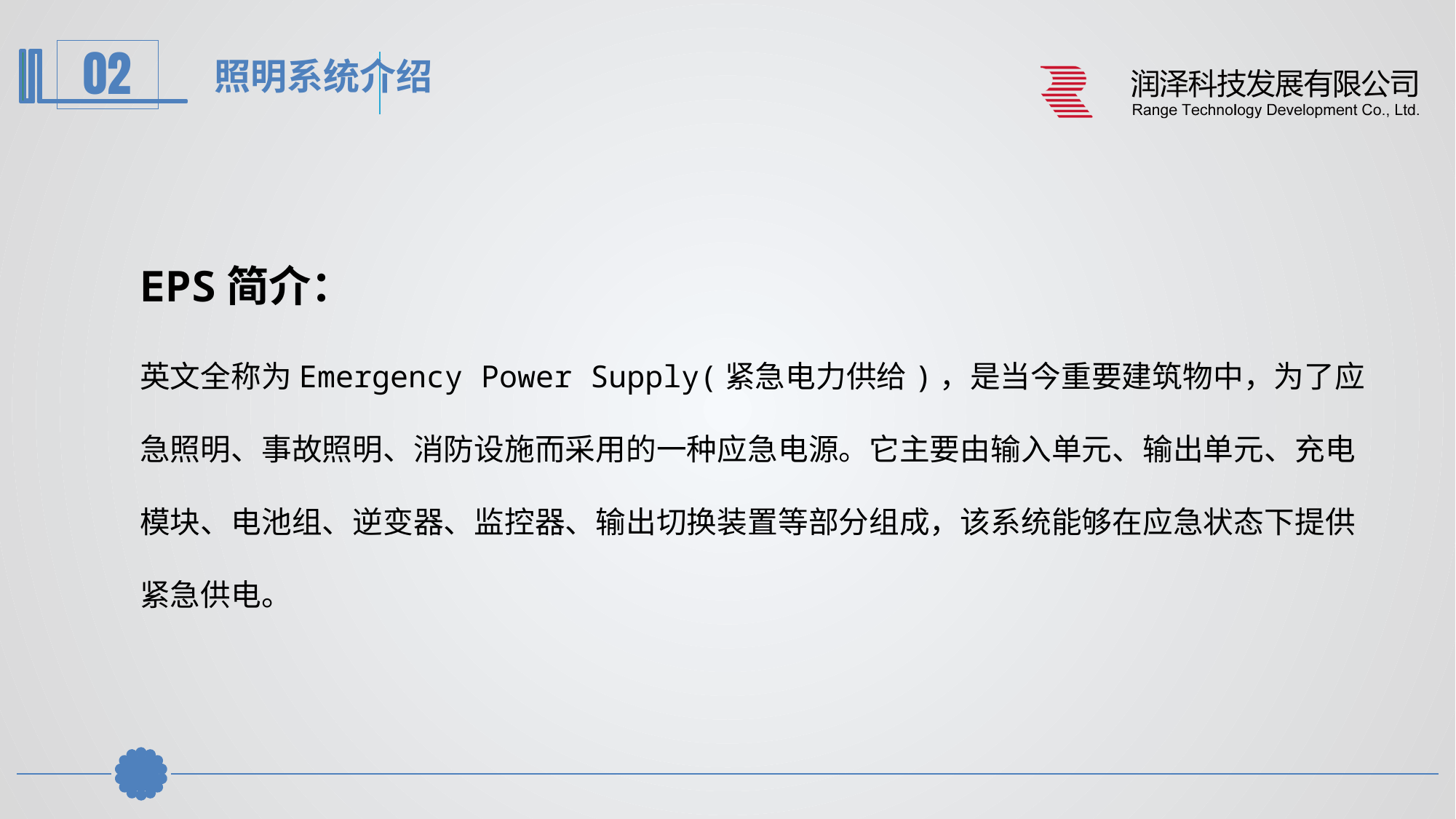

照明系统介绍
EPS简介：
英文全称为Emergency Power Supply(紧急电力供给)，是当今重要建筑物中，为了应急照明、事故照明、消防设施而采用的一种应急电源。它主要由输入单元、输出单元、充电模块、电池组、逆变器、监控器、输出切换装置等部分组成，该系统能够在应急状态下提供紧急供电。
5